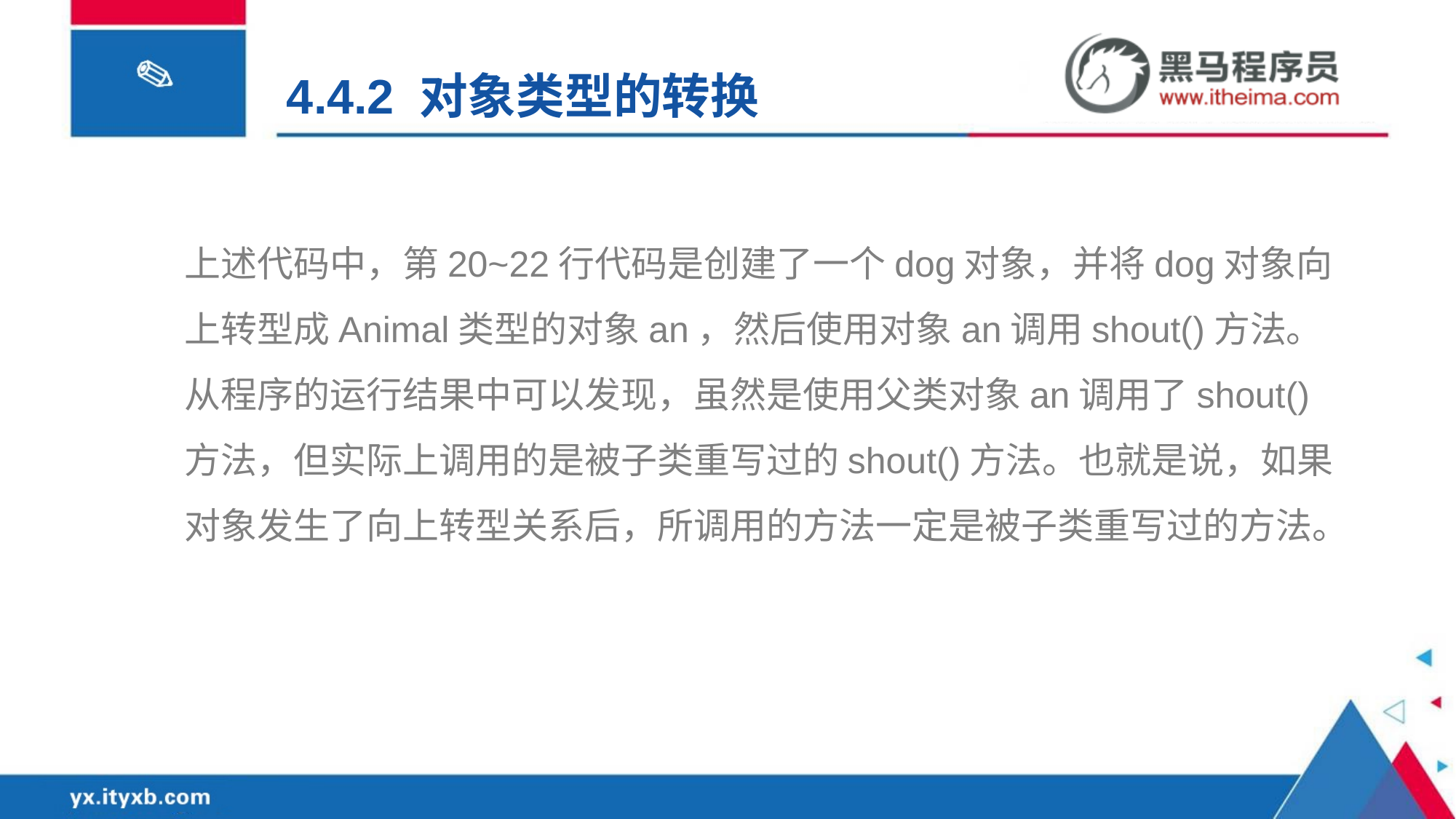

4.4.2 对象类型的转换
上述代码中，第20~22行代码是创建了一个dog对象，并将dog对象向上转型成Animal类型的对象an，然后使用对象an调用shout()方法。从程序的运行结果中可以发现，虽然是使用父类对象an调用了shout()方法，但实际上调用的是被子类重写过的shout()方法。也就是说，如果对象发生了向上转型关系后，所调用的方法一定是被子类重写过的方法。